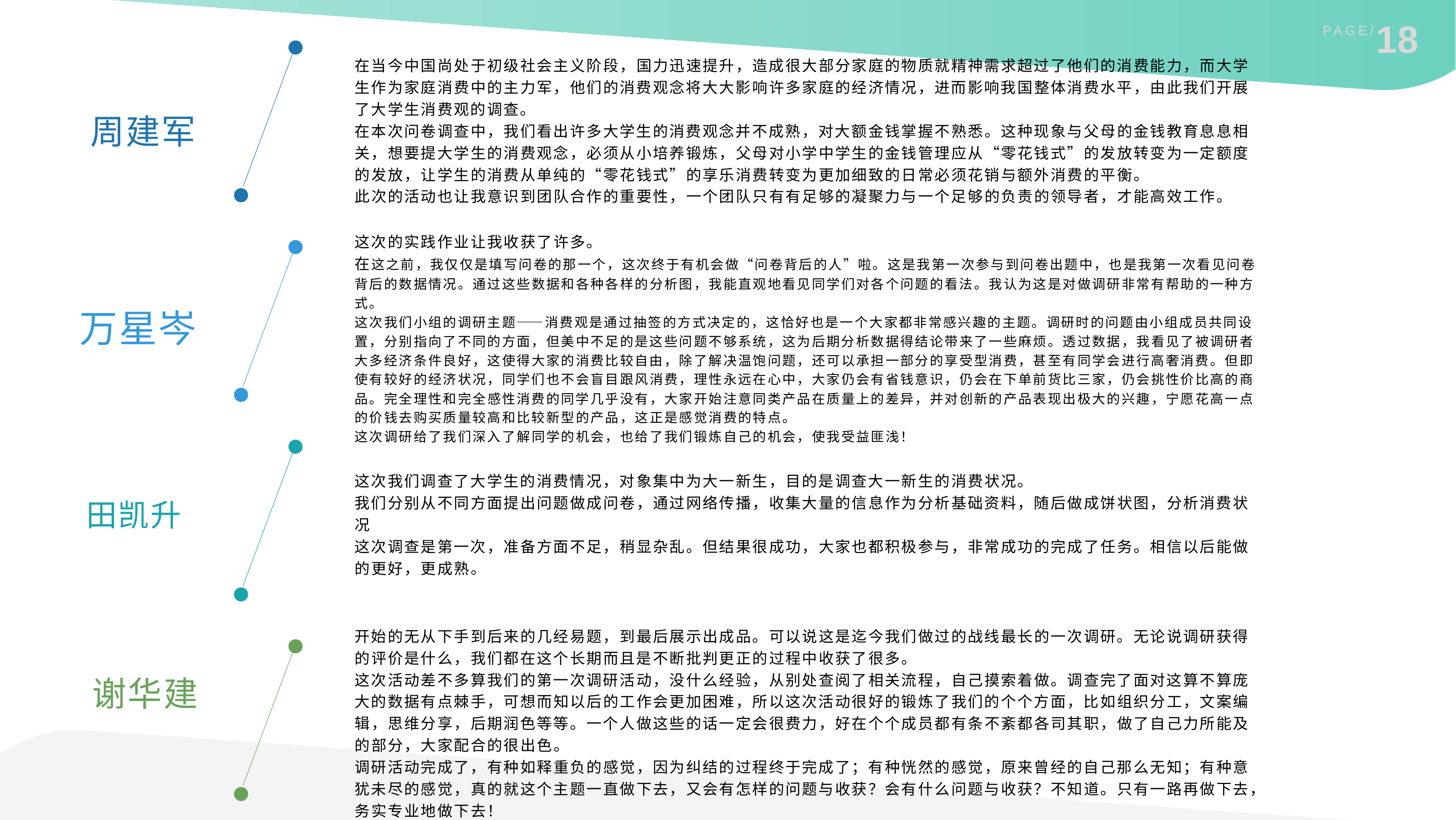

在当今中国尚处于初级社会主义阶段，国力迅速提升，造成很大部分家庭的物质就精神需求超过了他们的消费能力，而大学生作为家庭消费中的主力军，他们的消费观念将大大影响许多家庭的经济情况，进而影响我国整体消费水平，由此我们开展了大学生消费观的调查。
在本次问卷调查中，我们看出许多大学生的消费观念并不成熟，对大额金钱掌握不熟悉。这种现象与父母的金钱教育息息相关，想要提大学生的消费观念，必须从小培养锻炼，父母对小学中学生的金钱管理应从“零花钱式”的发放转变为一定额度的发放，让学生的消费从单纯的“零花钱式”的享乐消费转变为更加细致的日常必须花销与额外消费的平衡。
此次的活动也让我意识到团队合作的重要性，一个团队只有有足够的凝聚力与一个足够的负责的领导者，才能高效工作。
                周建军

这次的实践作业让我收获了许多。
在这之前，我仅仅是填写问卷的那一个，这次终于有机会做“问卷背后的人”啦。这是我第一次参与到问卷出题中，也是我第一次看见问卷背后的数据情况。通过这些数据和各种各样的分析图，我能直观地看见同学们对各个问题的看法。我认为这是对做调研非常有帮助的一种方式。
这次我们小组的调研主题——消费观是通过抽签的方式决定的，这恰好也是一个大家都非常感兴趣的主题。调研时的问题由小组成员共同设置，分别指向了不同的方面，但美中不足的是这些问题不够系统，这为后期分析数据得结论带来了一些麻烦。透过数据，我看见了被调研者大多经济条件良好，这使得大家的消费比较自由，除了解决温饱问题，还可以承担一部分的享受型消费，甚至有同学会进行高奢消费。但即使有较好的经济状况，同学们也不会盲目跟风消费，理性永远在心中，大家仍会有省钱意识，仍会在下单前货比三家，仍会挑性价比高的商品。完全理性和完全感性消费的同学几乎没有，大家开始注意同类产品在质量上的差异，并对创新的产品表现出极大的兴趣，宁愿花高一点的价钱去购买质量较高和比较新型的产品，这正是感觉消费的特点。
这次调研给了我们深入了解同学的机会，也给了我们锻炼自己的机会，使我受益匪浅！

     万星岑

 田凯升
这次我们调查了大学生的消费情况，对象集中为大一新生，目的是调查大一新生的消费状况。
我们分别从不同方面提出问题做成问卷，通过网络传播，收集大量的信息作为分析基础资料，随后做成饼状图，分析消费状况
这次调查是第一次，准备方面不足，稍显杂乱。但结果很成功，大家也都积极参与，非常成功的完成了任务。相信以后能做的更好，更成熟。

开始的无从下手到后来的几经易题，到最后展示出成品。可以说这是迄今我们做过的战线最长的一次调研。无论说调研获得的评价是什么，我们都在这个长期而且是不断批判更正的过程中收获了很多。
这次活动差不多算我们的第一次调研活动，没什么经验，从别处查阅了相关流程，自己摸索着做。调查完了面对这算不算庞大的数据有点棘手，可想而知以后的工作会更加困难，所以这次活动很好的锻炼了我们的个个方面，比如组织分工，文案编辑，思维分享，后期润色等等。一个人做这些的话一定会很费力，好在个个成员都有条不紊都各司其职，做了自己力所能及的部分，大家配合的很出色。
调研活动完成了，有种如释重负的感觉，因为纠结的过程终于完成了；有种恍然的感觉，原来曾经的自己那么无知；有种意犹未尽的感觉，真的就这个主题一直做下去，又会有怎样的问题与收获？会有什么问题与收获？不知道。只有一路再做下去，务实专业地做下去！

 谢华建